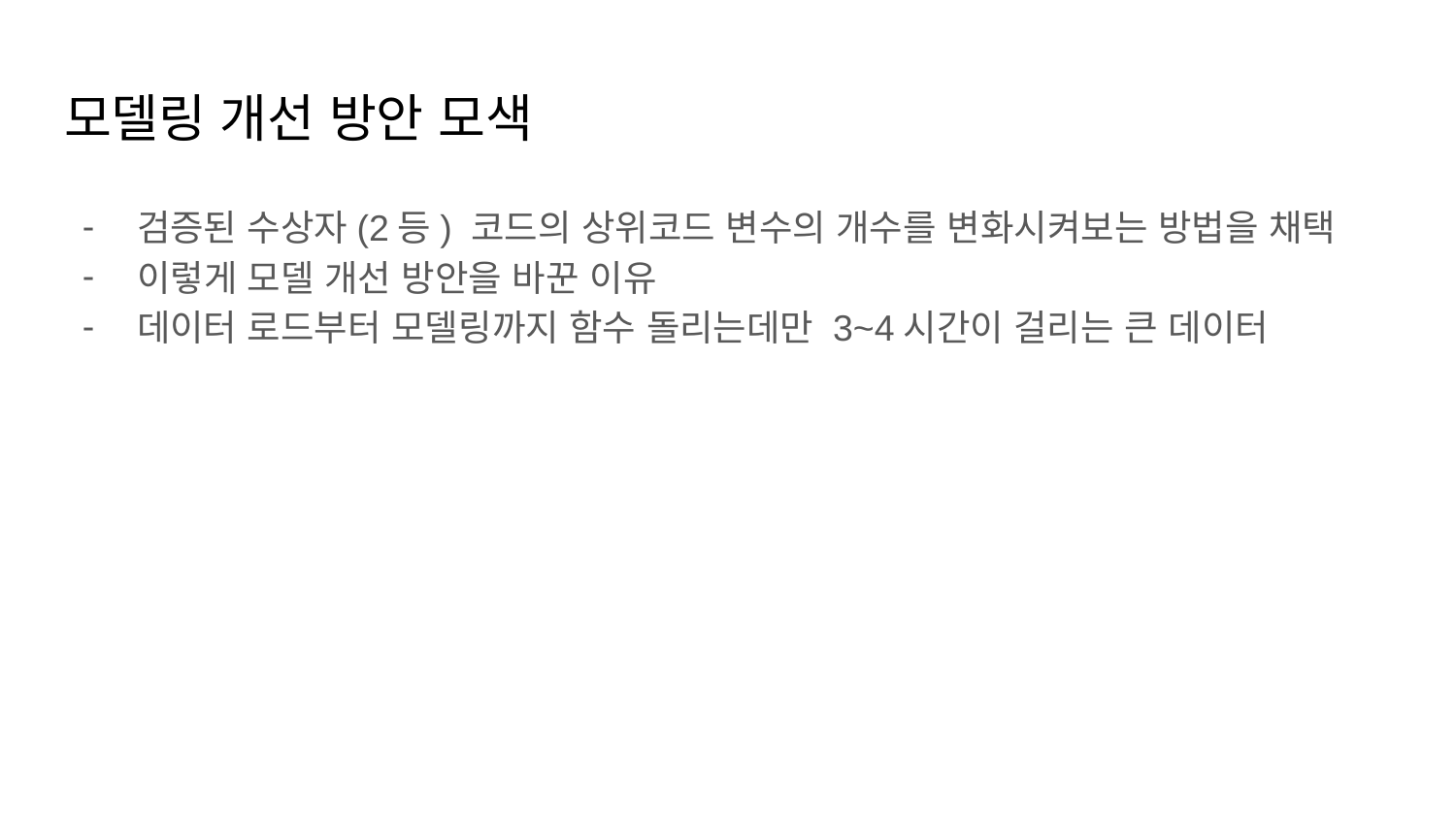

# 모델링 개선 방안 모색
검증된 수상자(2등) 코드의 상위코드 변수의 개수를 변화시켜보는 방법을 채택
이렇게 모델 개선 방안을 바꾼 이유
데이터 로드부터 모델링까지 함수 돌리는데만 3~4시간이 걸리는 큰 데이터